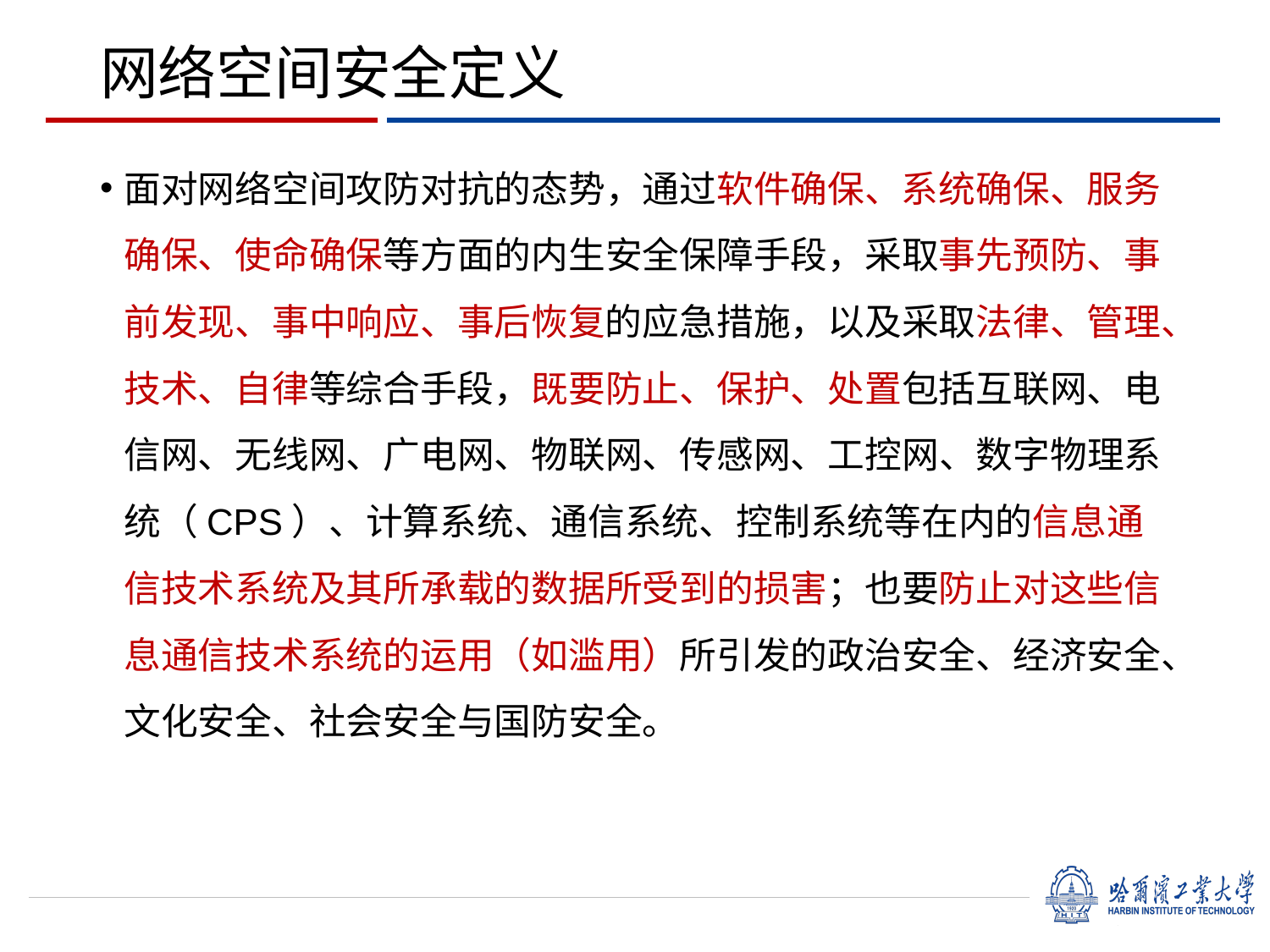

# 网络空间安全定义
面对网络空间攻防对抗的态势，通过软件确保、系统确保、服务确保、使命确保等方面的内生安全保障手段，采取事先预防、事前发现、事中响应、事后恢复的应急措施，以及采取法律、管理、技术、自律等综合手段，既要防止、保护、处置包括互联网、电信网、无线网、广电网、物联网、传感网、工控网、数字物理系统（CPS）、计算系统、通信系统、控制系统等在内的信息通信技术系统及其所承载的数据所受到的损害；也要防止对这些信息通信技术系统的运用（如滥用）所引发的政治安全、经济安全、文化安全、社会安全与国防安全。